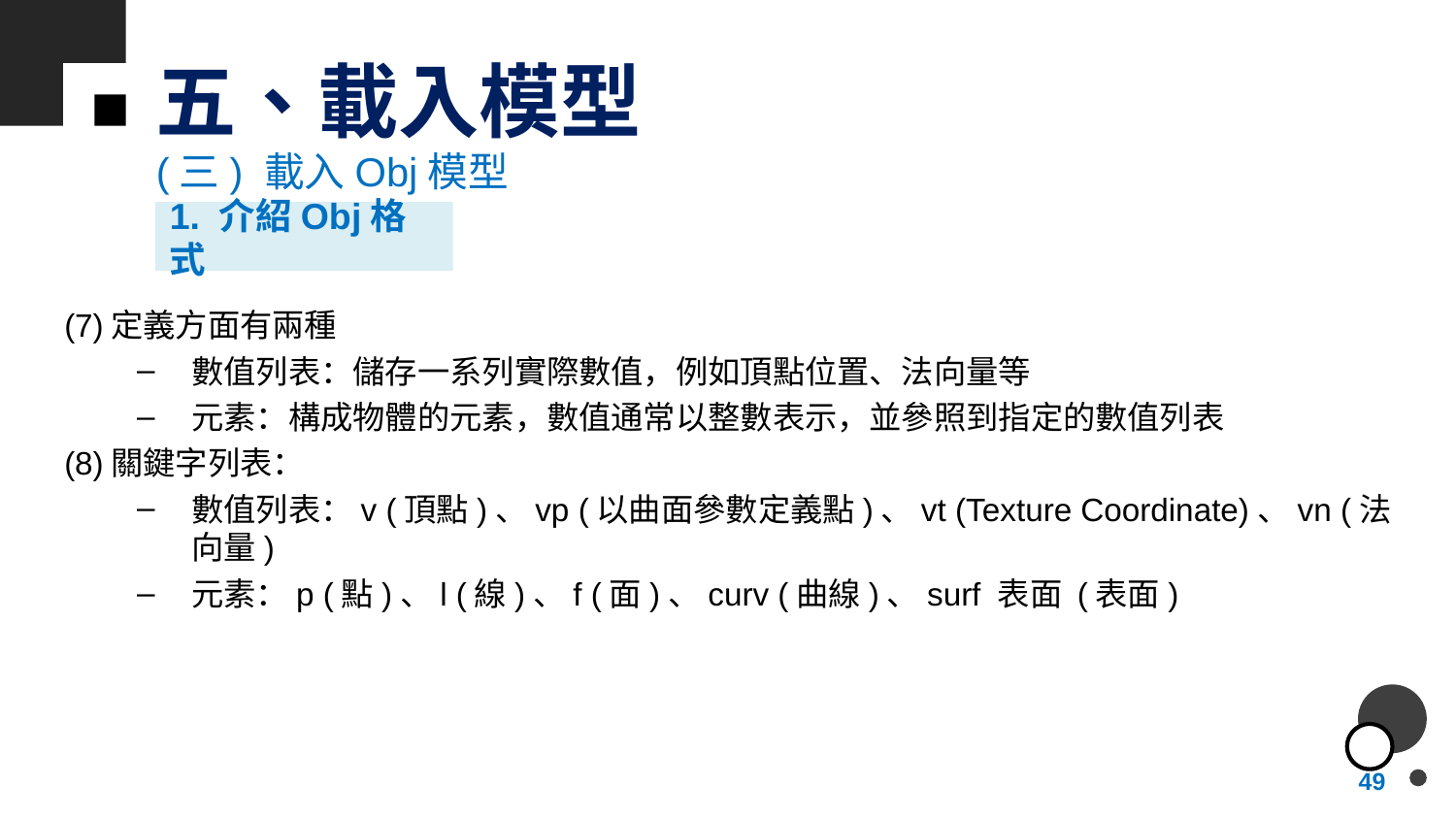

# 五、載入模型
(三) 載入Obj模型
1. 介紹Obj格式
(7)定義方面有兩種
數值列表：儲存一系列實際數值，例如頂點位置、法向量等
元素：構成物體的元素，數值通常以整數表示，並參照到指定的數值列表
(8)關鍵字列表：
數值列表：v (頂點)、vp (以曲面參數定義點)、vt (Texture Coordinate)、vn (法向量)
元素：p (點)、l (線)、f (面)、curv (曲線)、surf 表面 (表面)

49